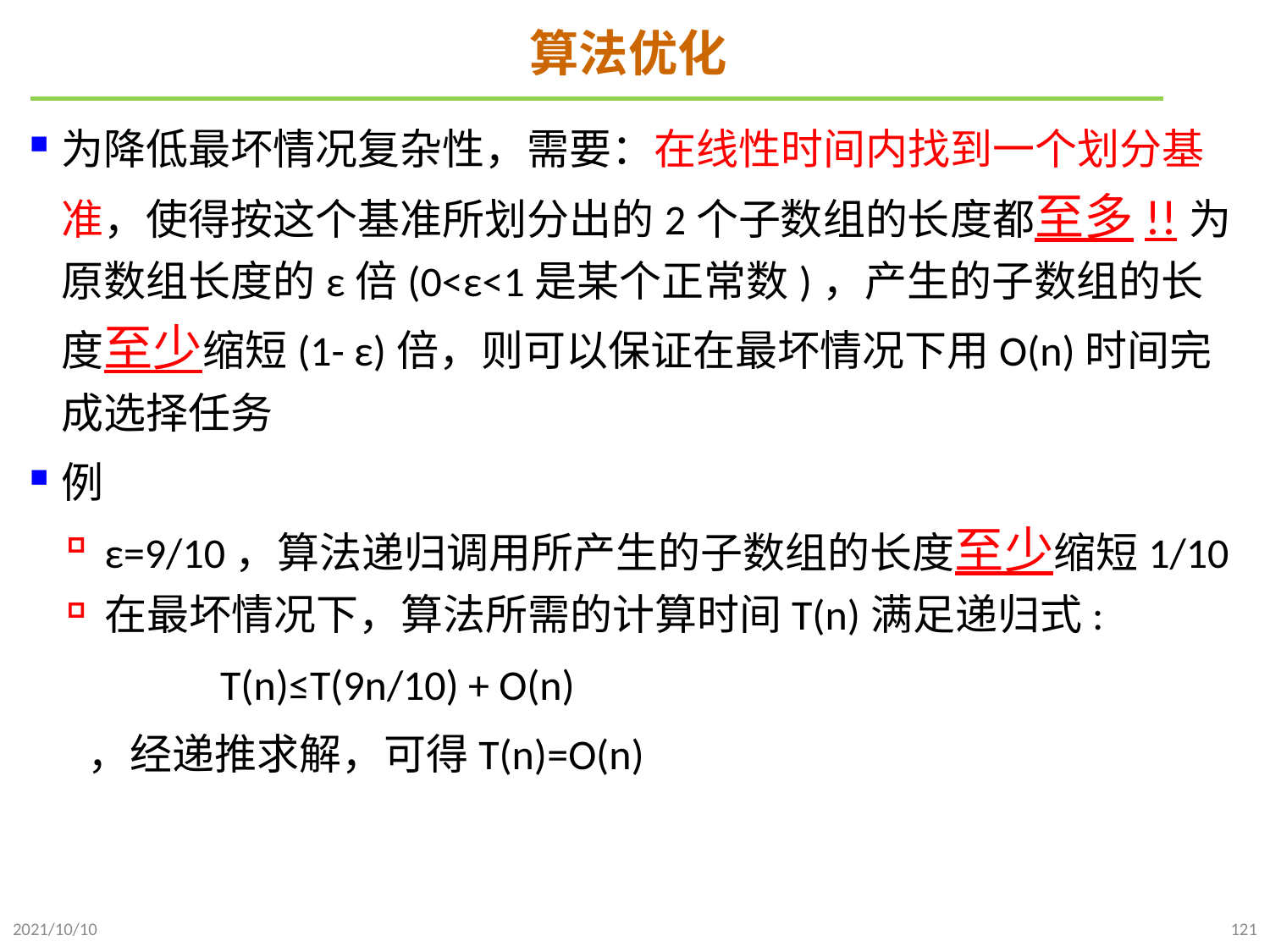

# 算法优化
为降低最坏情况复杂性，需要：在线性时间内找到一个划分基准，使得按这个基准所划分出的2个子数组的长度都至多!!为原数组长度的ε倍(0<ε<1是某个正常数)，产生的子数组的长度至少缩短(1- ε)倍，则可以保证在最坏情况下用O(n)时间完成选择任务
例
ε=9/10，算法递归调用所产生的子数组的长度至少缩短1/10
在最坏情况下，算法所需的计算时间T(n)满足递归式:
                    T(n)≤T(9n/10) + O(n)
     ，经递推求解，可得T(n)=O(n)

2021/10/10
121